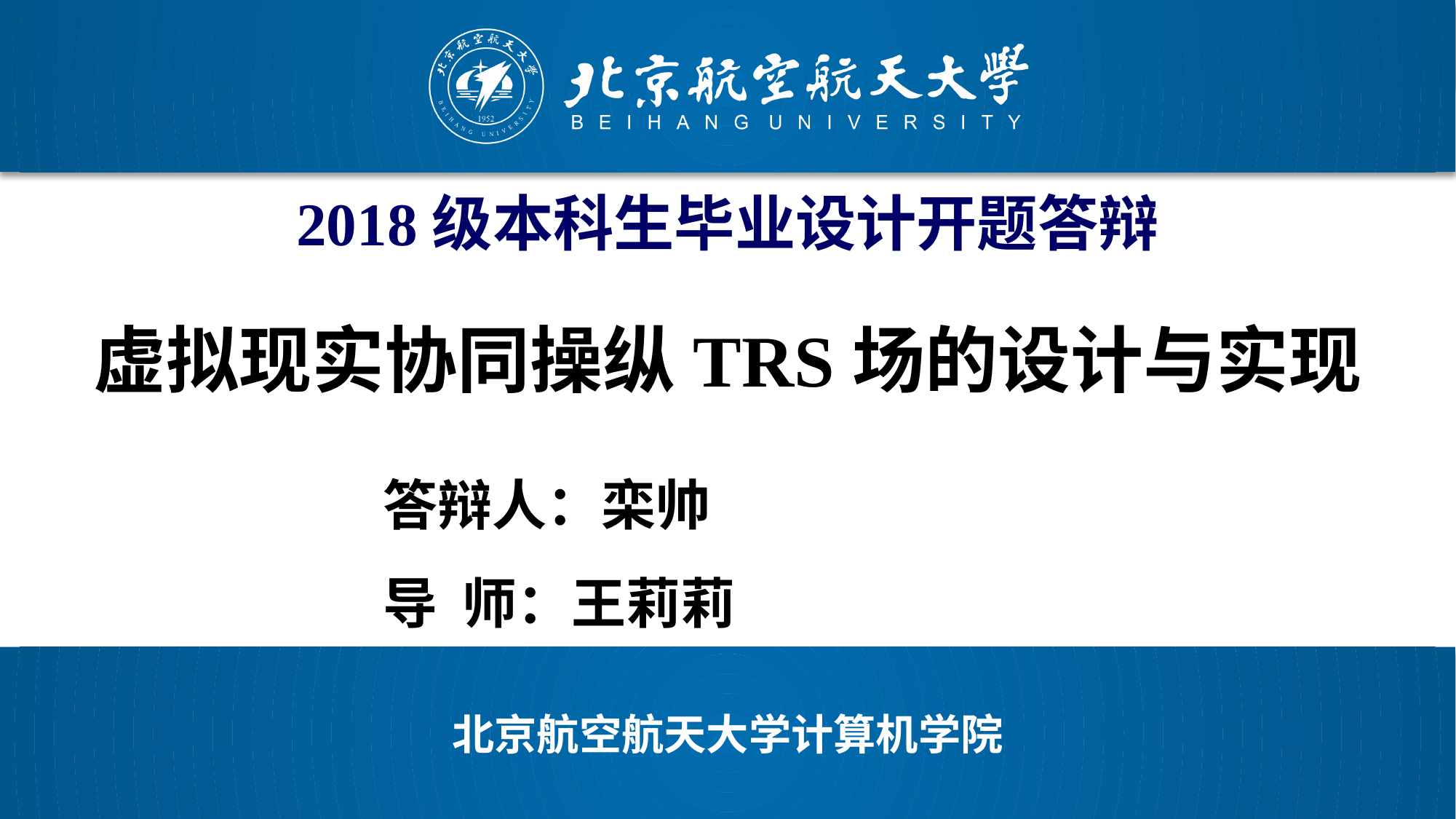

2018级本科生毕业设计开题答辩
虚拟现实协同操纵TRS场的设计与实现
答辩人：栾帅
导  师：王莉莉
北京航空航天大学计算机学院